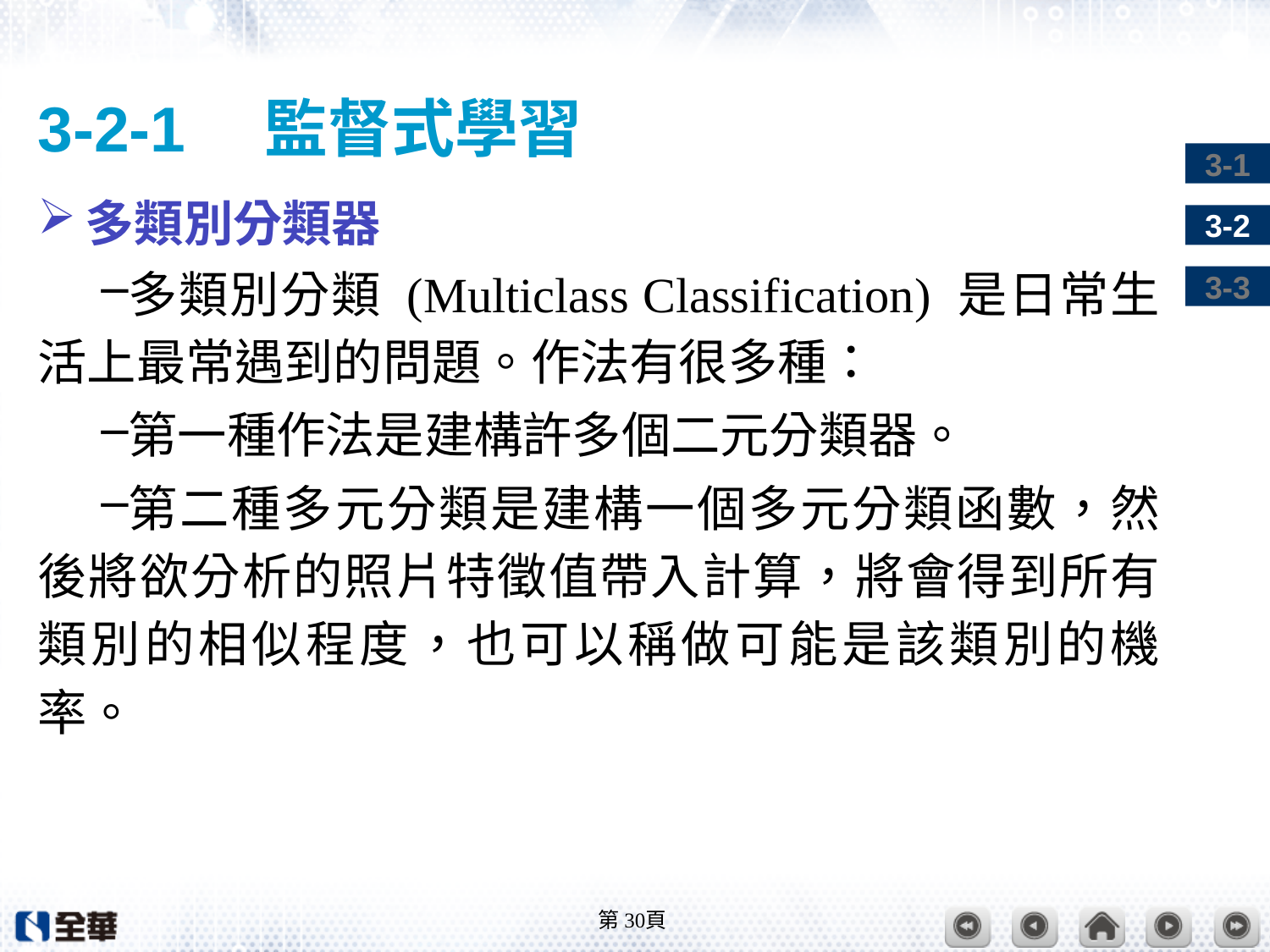

# 3-2-1　監督式學習
多類別分類器
多類別分類 (Multiclass Classification) 是日常生活上最常遇到的問題。作法有很多種：
第一種作法是建構許多個二元分類器。
第二種多元分類是建構一個多元分類函數，然後將欲分析的照片特徵值帶入計算，將會得到所有類別的相似程度，也可以稱做可能是該類別的機率。